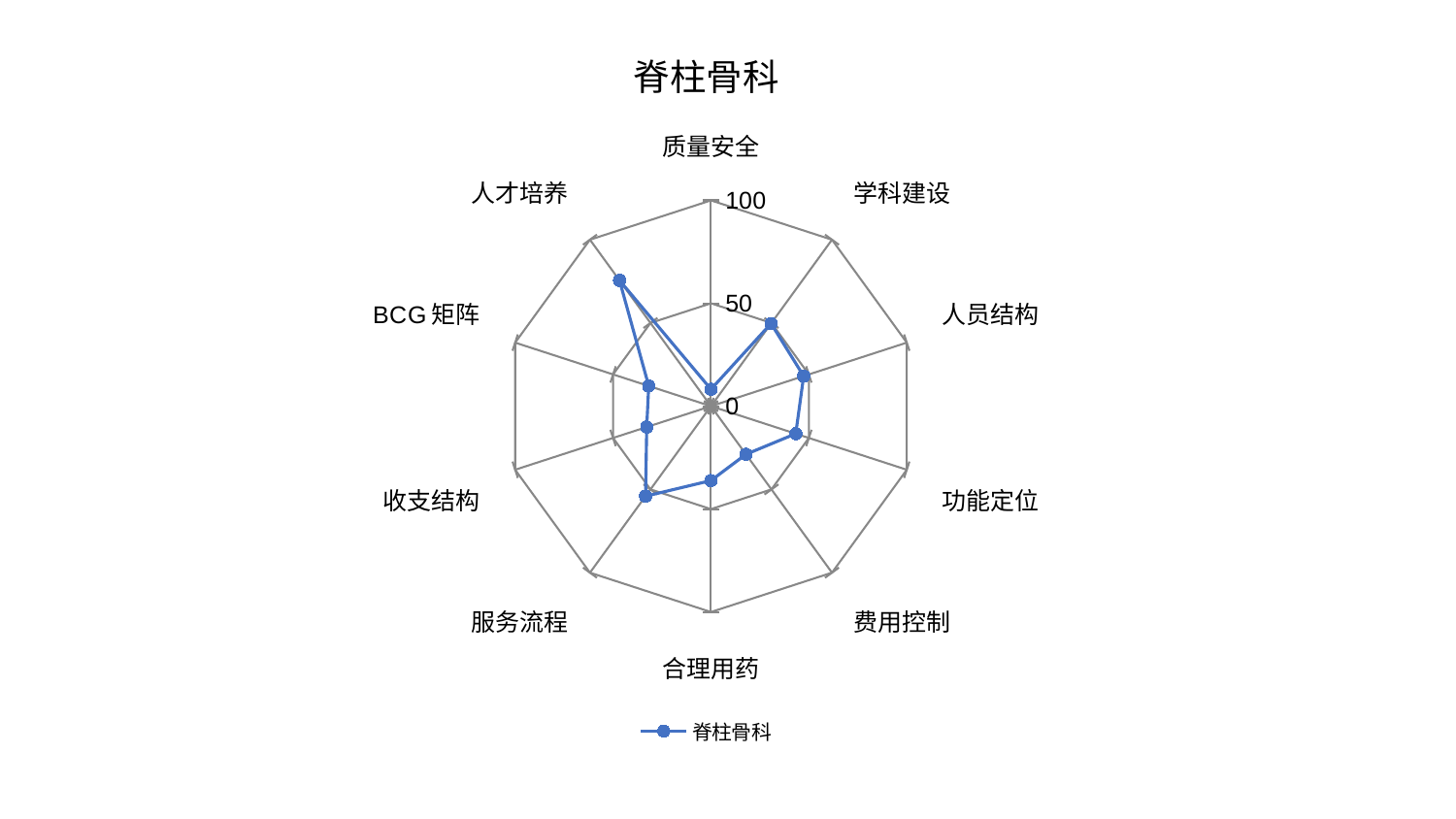

### Chart: 脊柱骨科

| Category | 脊柱骨科 |
|---|---|
| 质量安全 | 8.201504026658462 |
| 学科建设 | 49.674368574902104 |
| 人员结构 | 47.356579087239076 |
| 功能定位 | 43.31988144635001 |
| 费用控制 | 28.926803770079392 |
| 合理用药 | 36.144468847576235 |
| 服务流程 | 54.07373015200177 |
| 收支结构 | 32.83897982649315 |
| BCG矩阵 | 31.81446255757083 |
| 人才培养 | 75.6007883653566 |
155